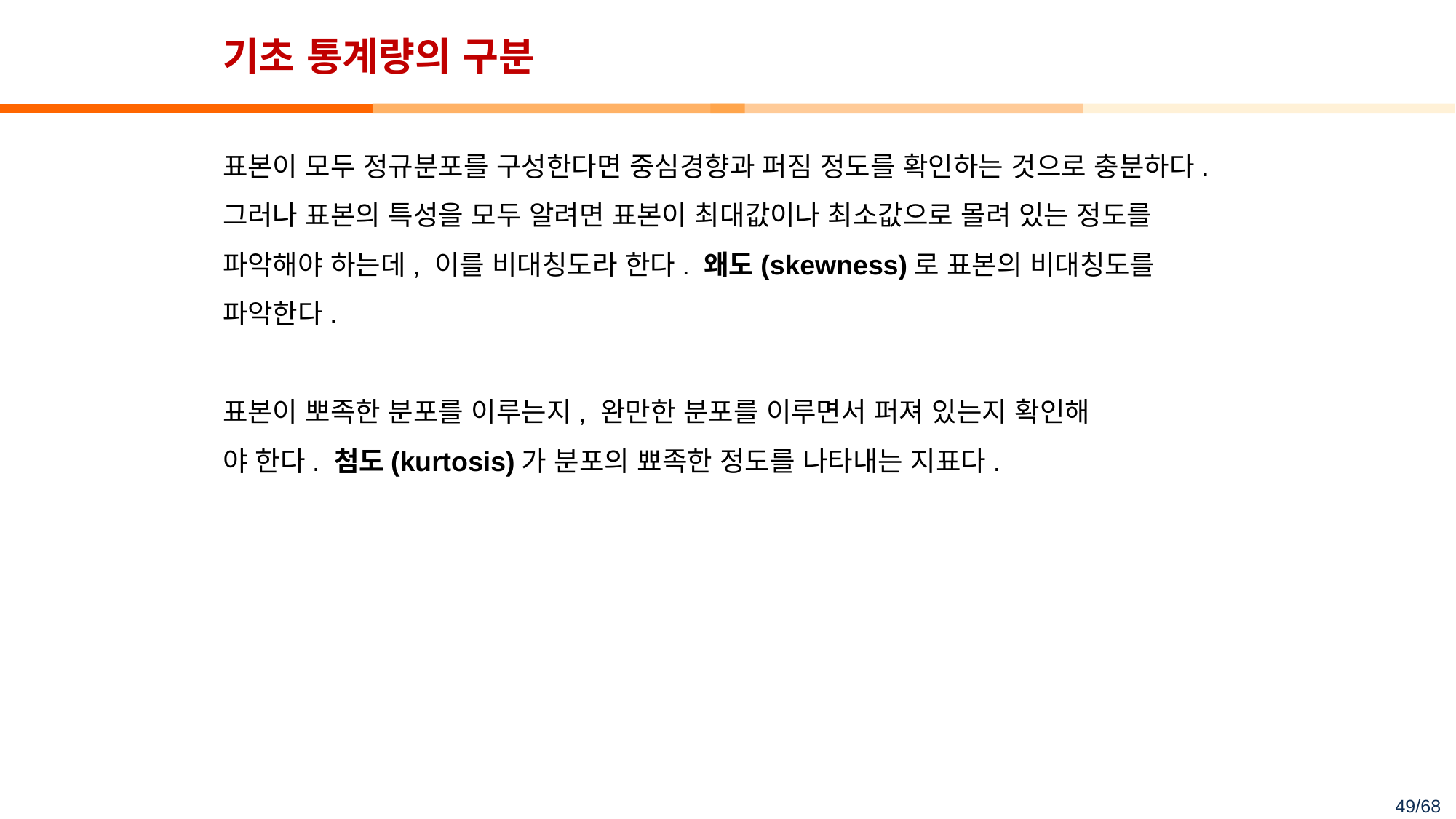

# 기초 통계량의 구분
표본이 모두 정규분포를 구성한다면 중심경향과 퍼짐 정도를 확인하는 것으로 충분하다.
그러나 표본의 특성을 모두 알려면 표본이 최대값이나 최소값으로 몰려 있는 정도를 파악해야 하는데, 이를 비대칭도라 한다. 왜도(skewness)로 표본의 비대칭도를 파악한다.

표본이 뽀족한 분포를 이루는지, 완만한 분포를 이루면서 퍼져 있는지 확인해
야 한다. 첨도(kurtosis)가 분포의 뾰족한 정도를 나타내는 지표다.